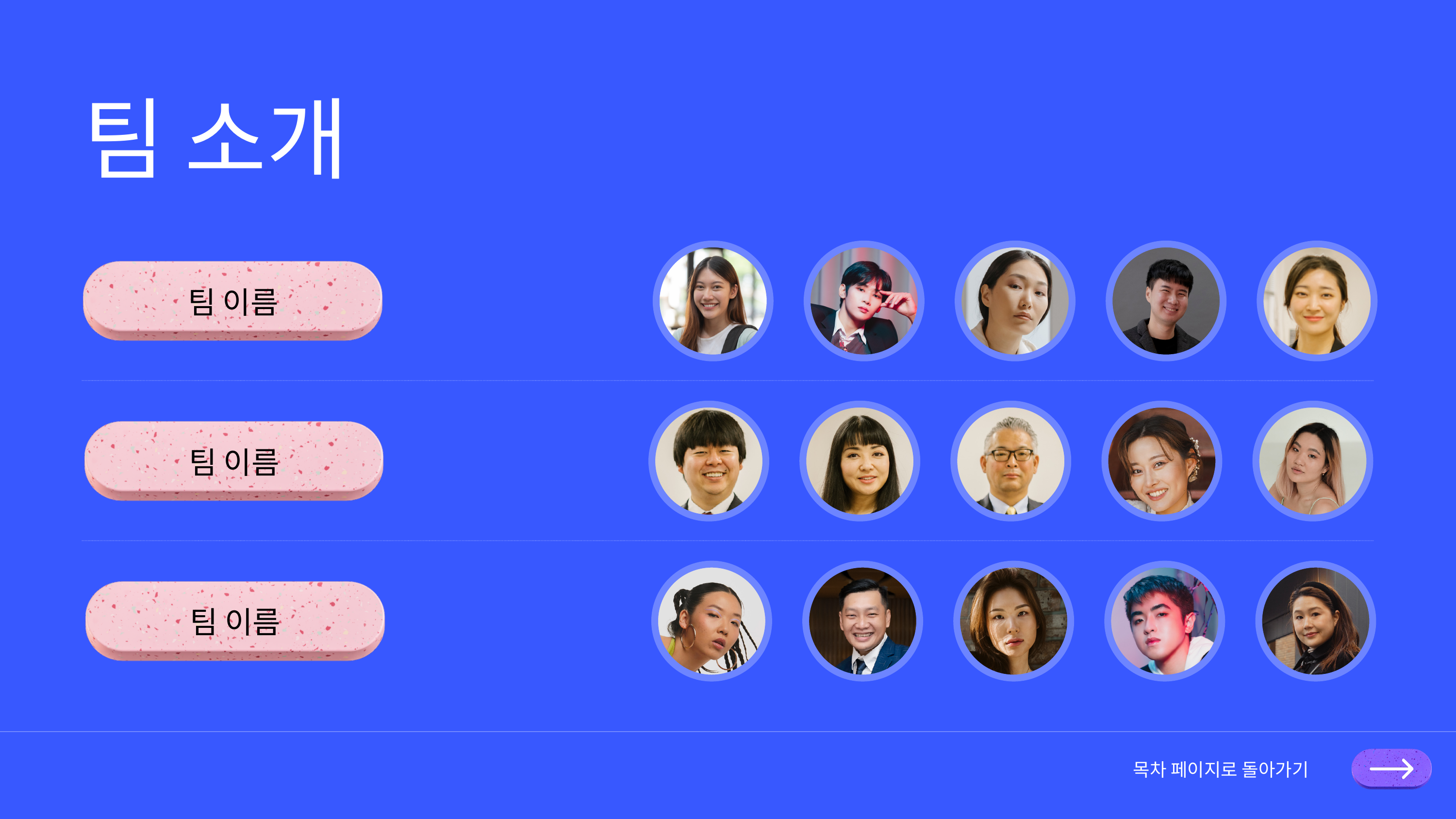

팀 소개

팀 이름

팀 이름

팀 이름

목차 페이지로 돌아가기